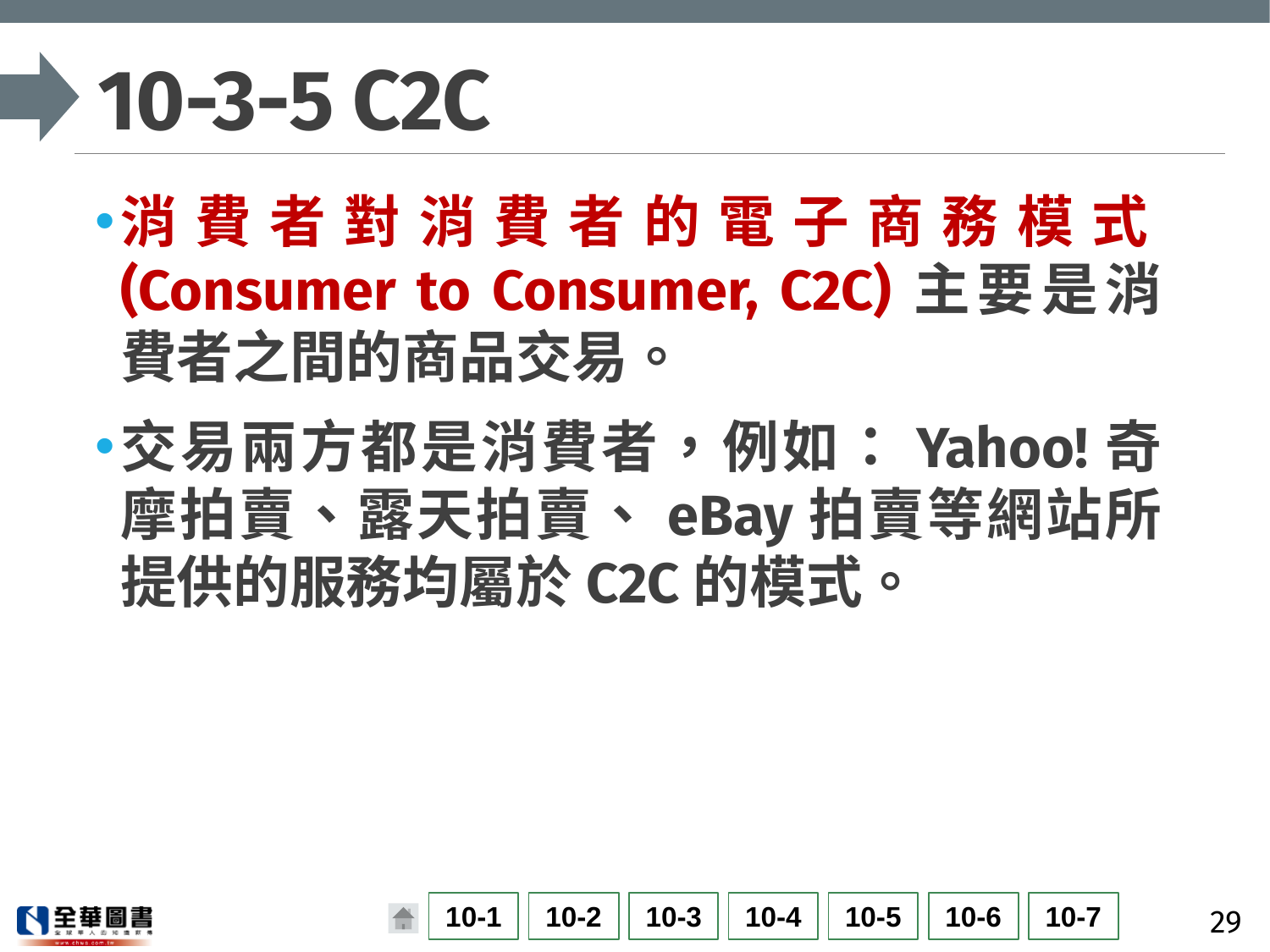

# 10-3-5 C2C
消費者對消費者的電子商務模式(Consumer to Consumer, C2C)主要是消費者之間的商品交易。
交易兩方都是消費者，例如：Yahoo!奇摩拍賣、露天拍賣、eBay拍賣等網站所提供的服務均屬於C2C的模式。
29